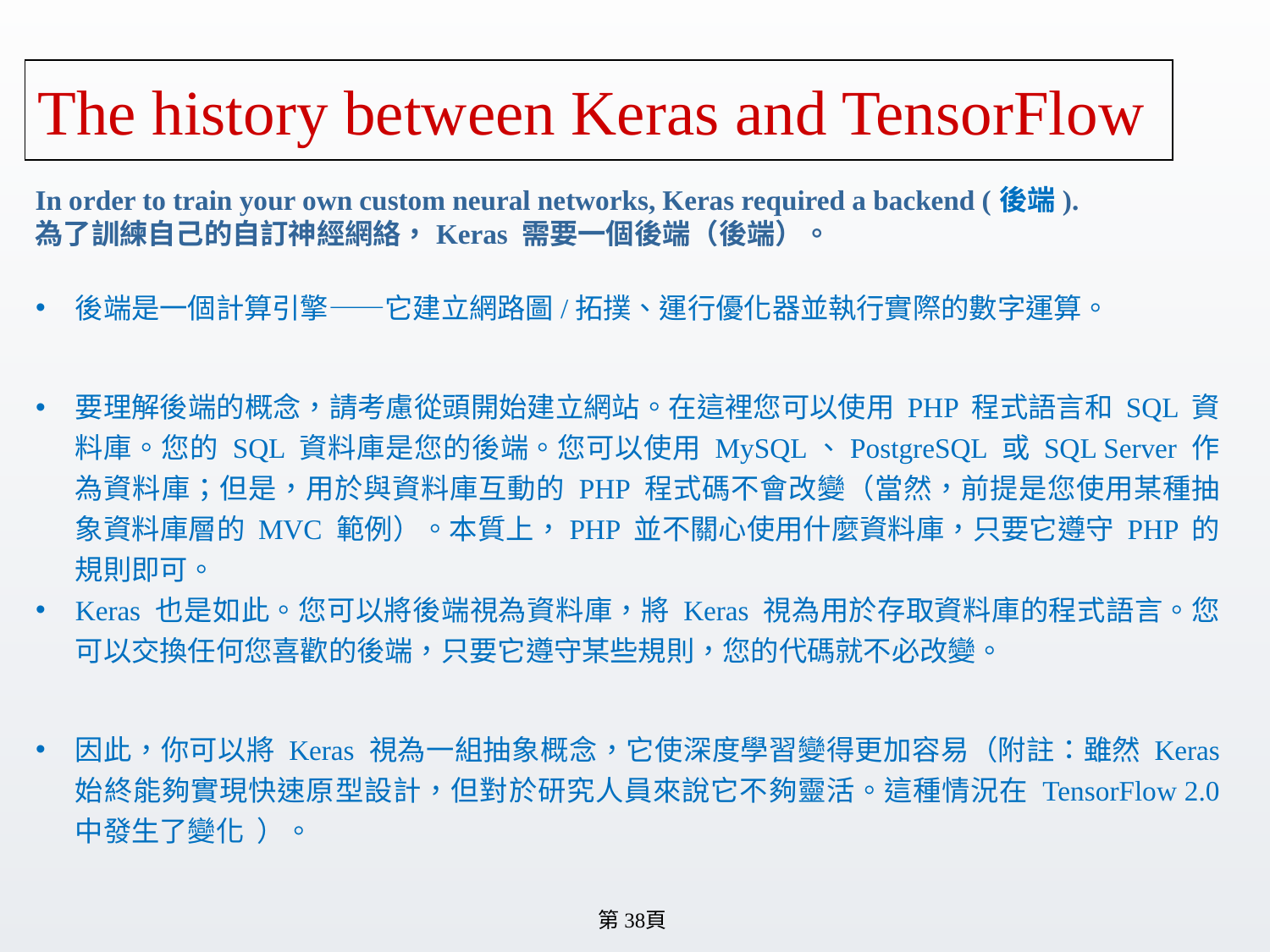

# The history between Keras and TensorFlow
In order to train your own custom neural networks, Keras required a backend (後端).
為了訓練自己的自訂神經網絡，Keras 需要一個後端（後端）。

後端是一個計算引擎——它建立網路圖/拓撲、運行優化器並執行實際的數字運算。

要理解後端的概念，請考慮從頭開始建立網站。在這裡您可以使用 PHP 程式語言和 SQL 資料庫。您的 SQL 資料庫是您的後端。您可以使用 MySQL、PostgreSQL 或 SQL Server 作為資料庫；但是，用於與資料庫互動的 PHP 程式碼不會改變（當然，前提是您使用某種抽象資料庫層的 MVC 範例）。本質上，PHP 並不關心使用什麼資料庫，只要它遵守 PHP 的規則即可。
Keras 也是如此。您可以將後端視為資料庫，將 Keras 視為用於存取資料庫的程式語言。您可以交換任何您喜歡的後端，只要它遵守某些規則，您的代碼就不必改變。

因此，你可以將 Keras 視為一組抽象概念，它使深度學習變得更加容易（附註：雖然 Keras 始終能夠實現快速原型設計，但對於研究人員來說它不夠靈活。這種情況在 TensorFlow 2.0 中發生了變化  ）。